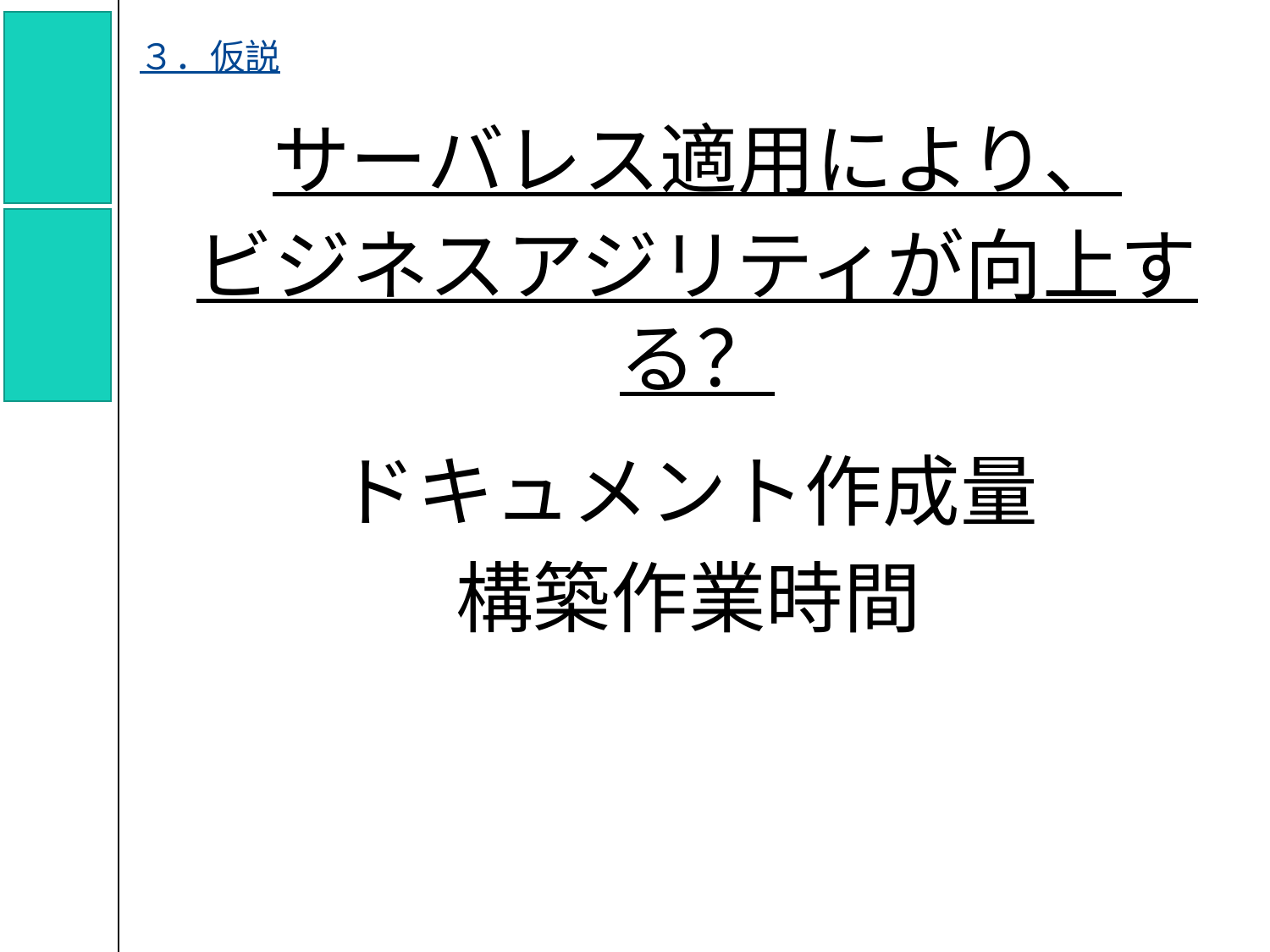

# ３．仮説
サーバレス適用により、
ビジネスアジリティが向上する？

ドキュメント作成量
構築作業時間